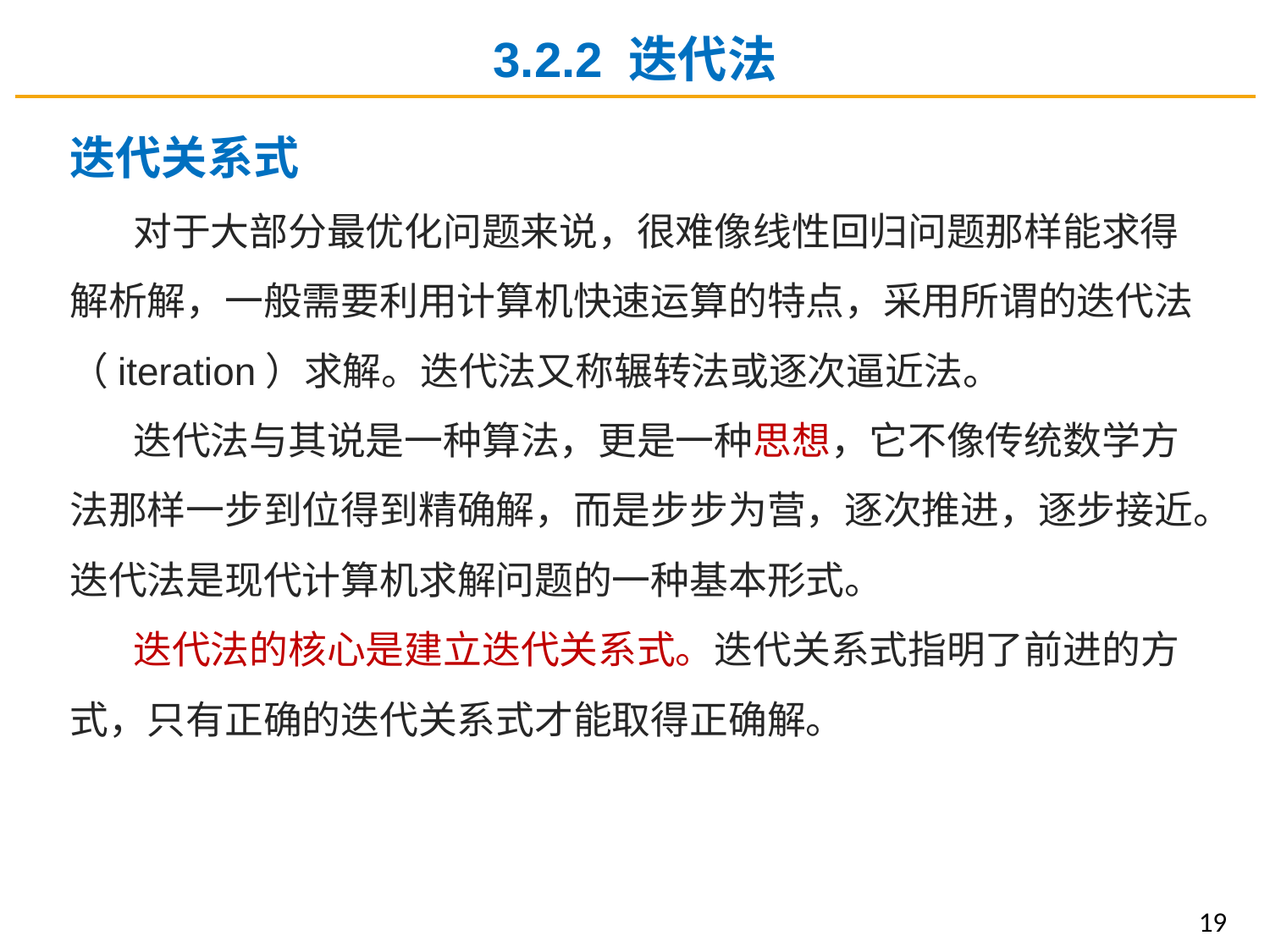

3.2.2 迭代法
迭代关系式
对于大部分最优化问题来说，很难像线性回归问题那样能求得解析解，一般需要利用计算机快速运算的特点，采用所谓的迭代法（iteration）求解。迭代法又称辗转法或逐次逼近法。
迭代法与其说是一种算法，更是一种思想，它不像传统数学方法那样一步到位得到精确解，而是步步为营，逐次推进，逐步接近。迭代法是现代计算机求解问题的一种基本形式。
迭代法的核心是建立迭代关系式。迭代关系式指明了前进的方式，只有正确的迭代关系式才能取得正确解。

19